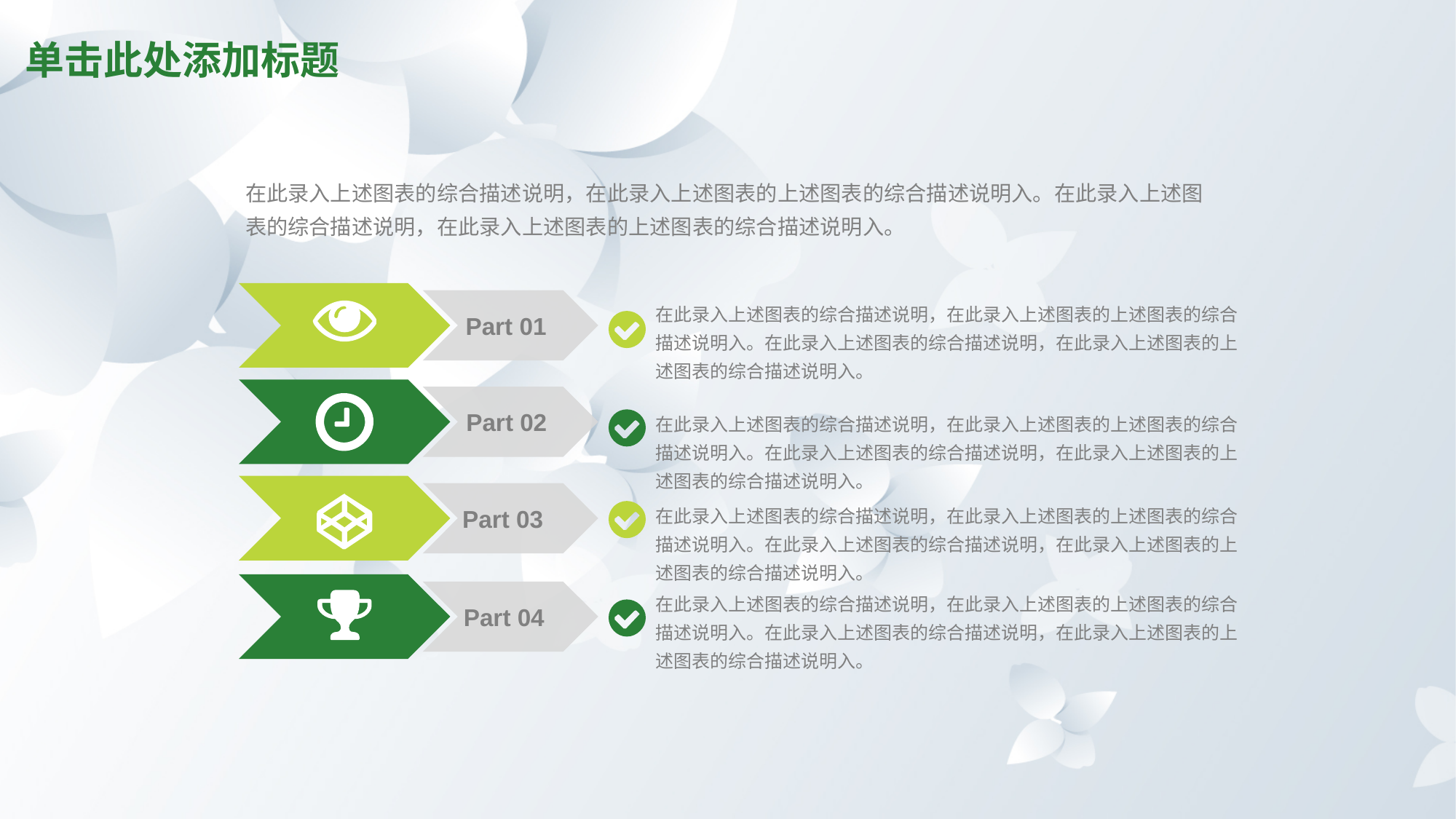

# 单击此处添加标题
在此录入上述图表的综合描述说明，在此录入上述图表的上述图表的综合描述说明入。在此录入上述图表的综合描述说明，在此录入上述图表的上述图表的综合描述说明入。

Part 01
在此录入上述图表的综合描述说明，在此录入上述图表的上述图表的综合描述说明入。在此录入上述图表的综合描述说明，在此录入上述图表的上述图表的综合描述说明入。

Part 02

在此录入上述图表的综合描述说明，在此录入上述图表的上述图表的综合描述说明入。在此录入上述图表的综合描述说明，在此录入上述图表的上述图表的综合描述说明入。

Part 03

在此录入上述图表的综合描述说明，在此录入上述图表的上述图表的综合描述说明入。在此录入上述图表的综合描述说明，在此录入上述图表的上述图表的综合描述说明入。

Part 04
在此录入上述图表的综合描述说明，在此录入上述图表的上述图表的综合描述说明入。在此录入上述图表的综合描述说明，在此录入上述图表的上述图表的综合描述说明入。